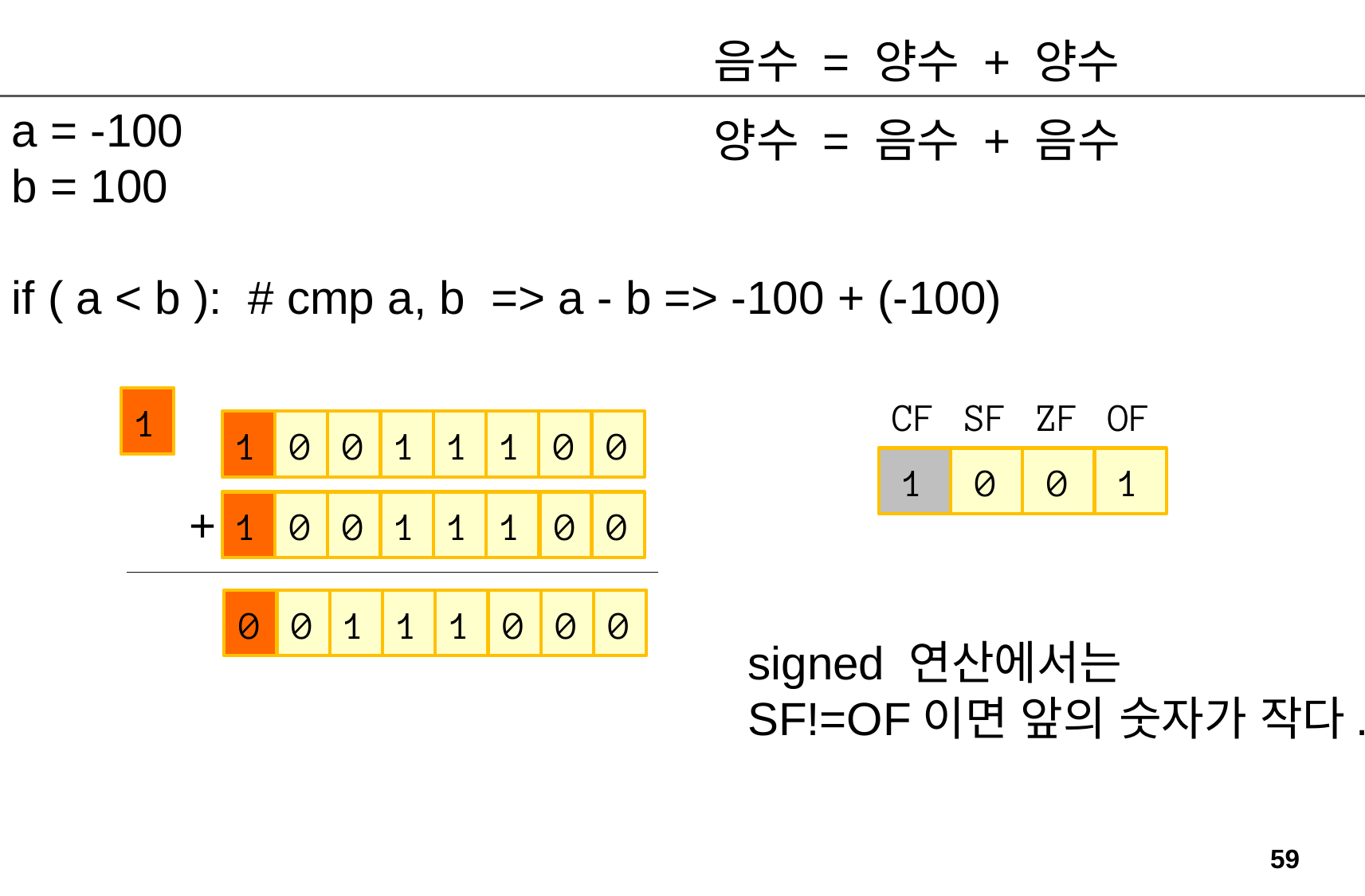

음수 = 양수 + 양수
a = -100
b = 100

if ( a < b ):  # cmp a, b  => a - b => -100 + (-100)

양수 = 음수 + 음수
CF
SF
ZF
OF
1
1
0
0
1
1
1
0
0
1
0
0
1
+
1
0
0
1
1
1
0
0
0
0
1
1
1
0
0
0
signed 연산에서는
SF!=OF이면 앞의 숫자가 작다.